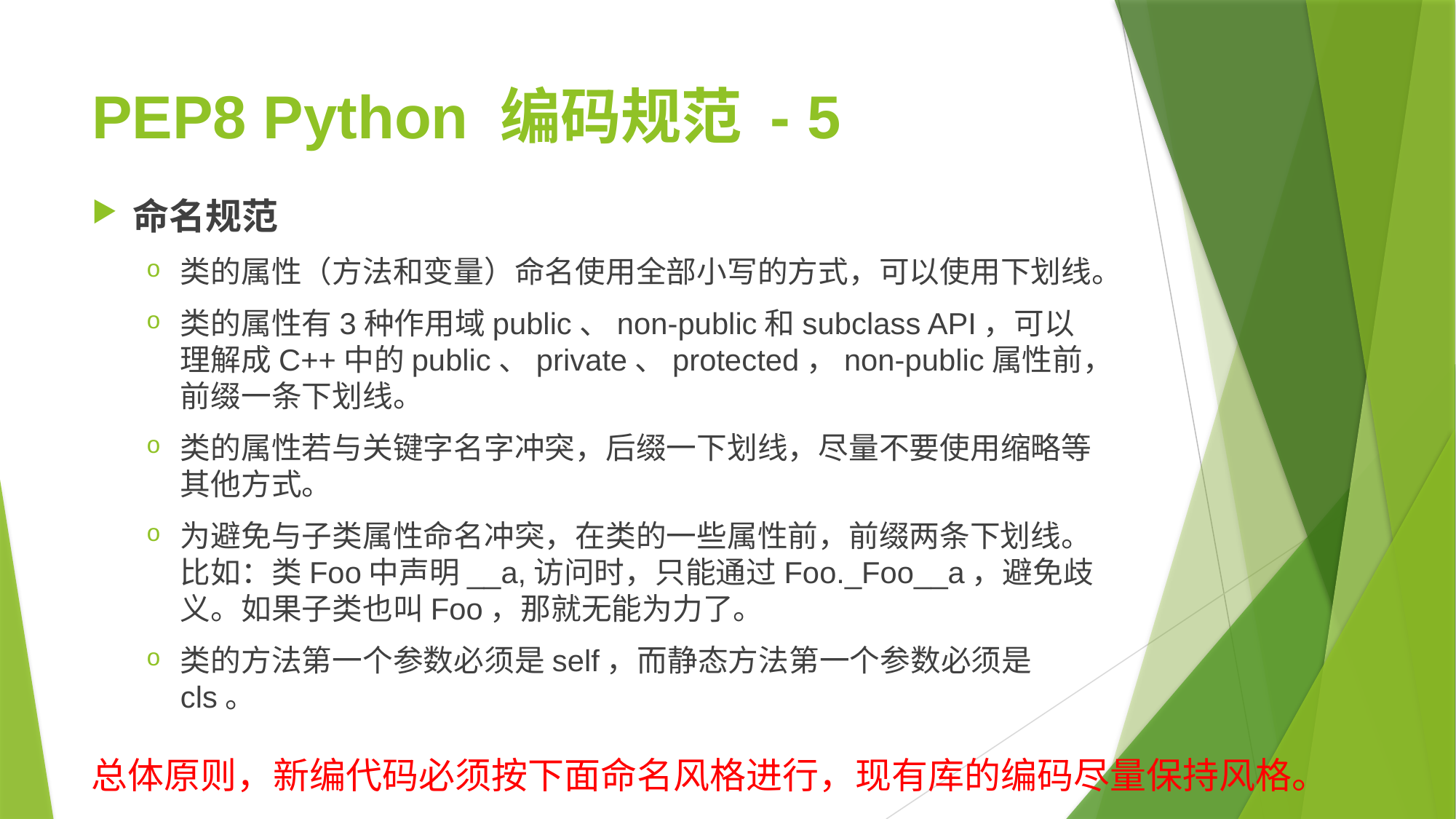

# PEP8 Python 编码规范 - 5
命名规范
类的属性（方法和变量）命名使用全部小写的方式，可以使用下划线。
类的属性有3种作用域public、non-public和subclass API，可以理解成C++中的public、private、protected，non-public属性前，前缀一条下划线。
类的属性若与关键字名字冲突，后缀一下划线，尽量不要使用缩略等其他方式。
为避免与子类属性命名冲突，在类的一些属性前，前缀两条下划线。比如：类Foo中声明__a,访问时，只能通过Foo._Foo__a，避免歧义。如果子类也叫Foo，那就无能为力了。
类的方法第一个参数必须是self，而静态方法第一个参数必须是cls。
总体原则，新编代码必须按下面命名风格进行，现有库的编码尽量保持风格。